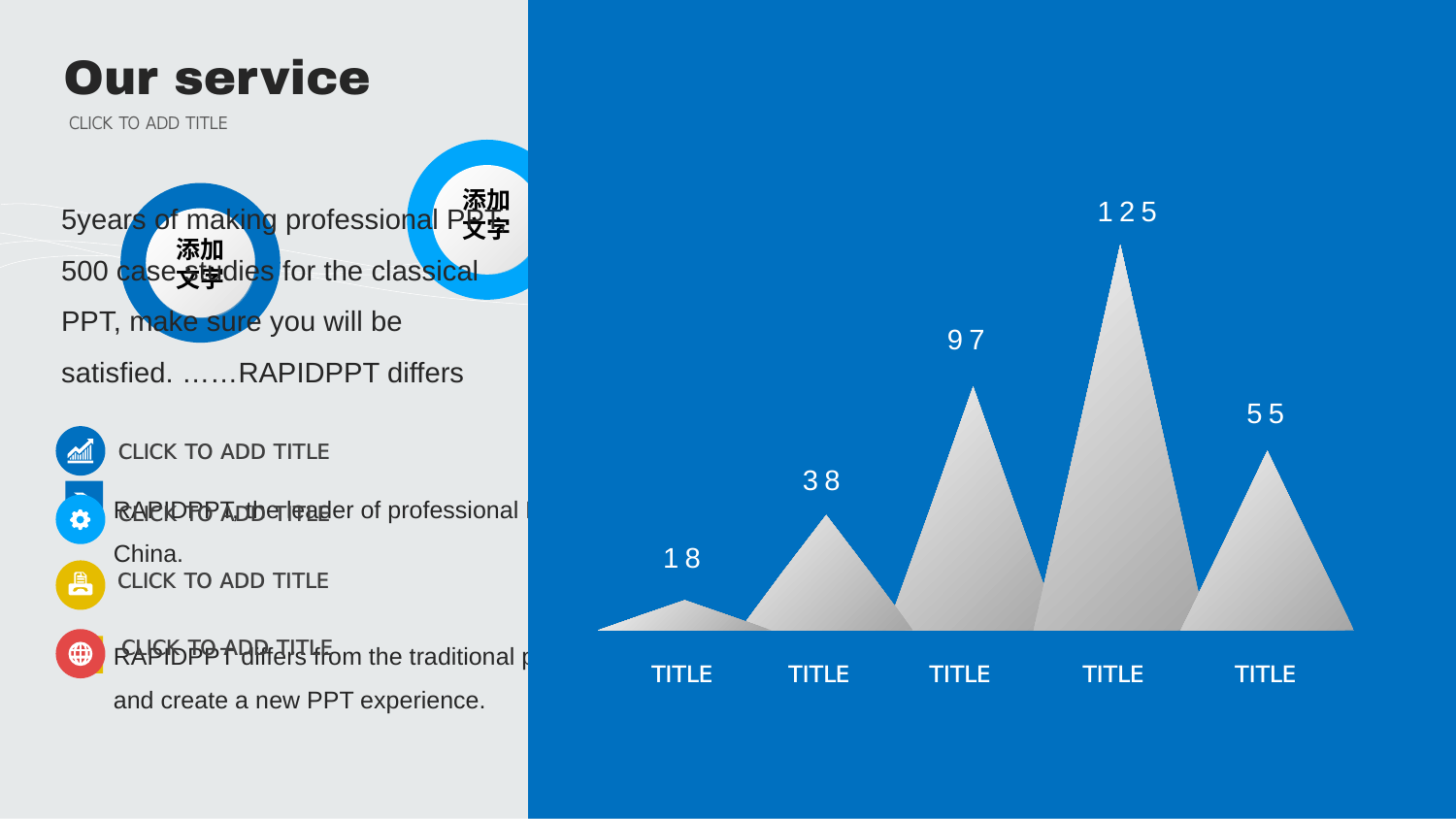

125

97

55

38

18

TITLE
TITLE
TITLE
TITLE
TITLE

Our service
 CLICK TO ADD TITLE

添加
文字

添加
文字
5years of making professional PPT, 500 case studies for the classical PPT, make sure you will be satisfied. ……RAPIDPPT differs

添加
文字

添加
文字

添加
文字

CLICK TO ADD TITLE
RAPIDPPT, the leader of professional PPT designer in China.
5years of making professional PPT, 500 case studies for the classical PPT.

CLICK TO ADD TITLE

CLICK TO ADD TITLE

RAPIDPPT differs from the traditional production model, and create a new PPT experience.
5years of making professional PPT, 500 case studies for the classical PPT, make sure you will be satisfied.
CLICK TO ADD TITLE